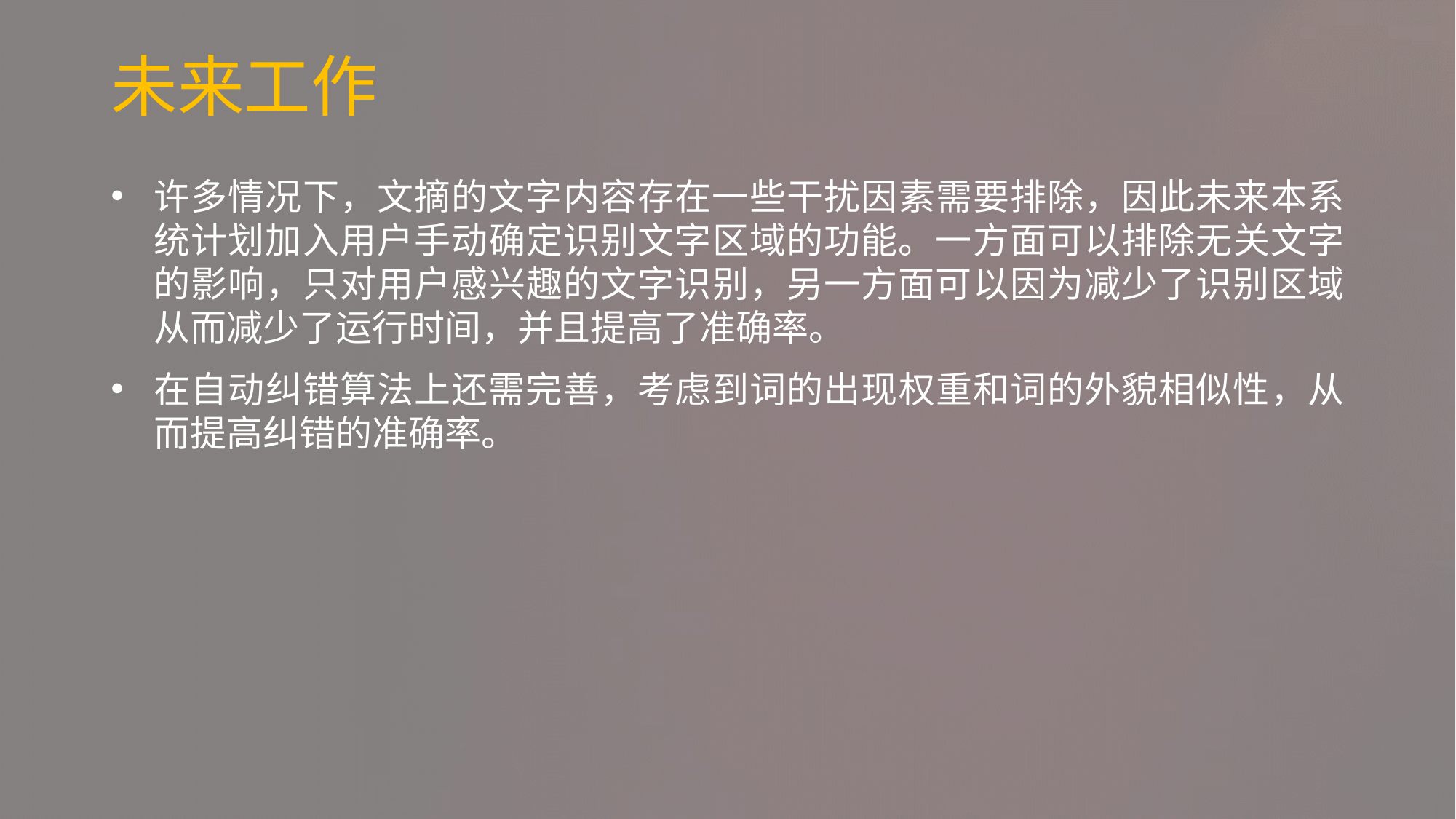

# 未来工作
许多情况下，文摘的文字内容存在一些干扰因素需要排除，因此未来本系统计划加入用户手动确定识别文字区域的功能。一方面可以排除无关文字的影响，只对用户感兴趣的文字识别，另一方面可以因为减少了识别区域从而减少了运行时间，并且提高了准确率。
在自动纠错算法上还需完善，考虑到词的出现权重和词的外貌相似性，从而提高纠错的准确率。